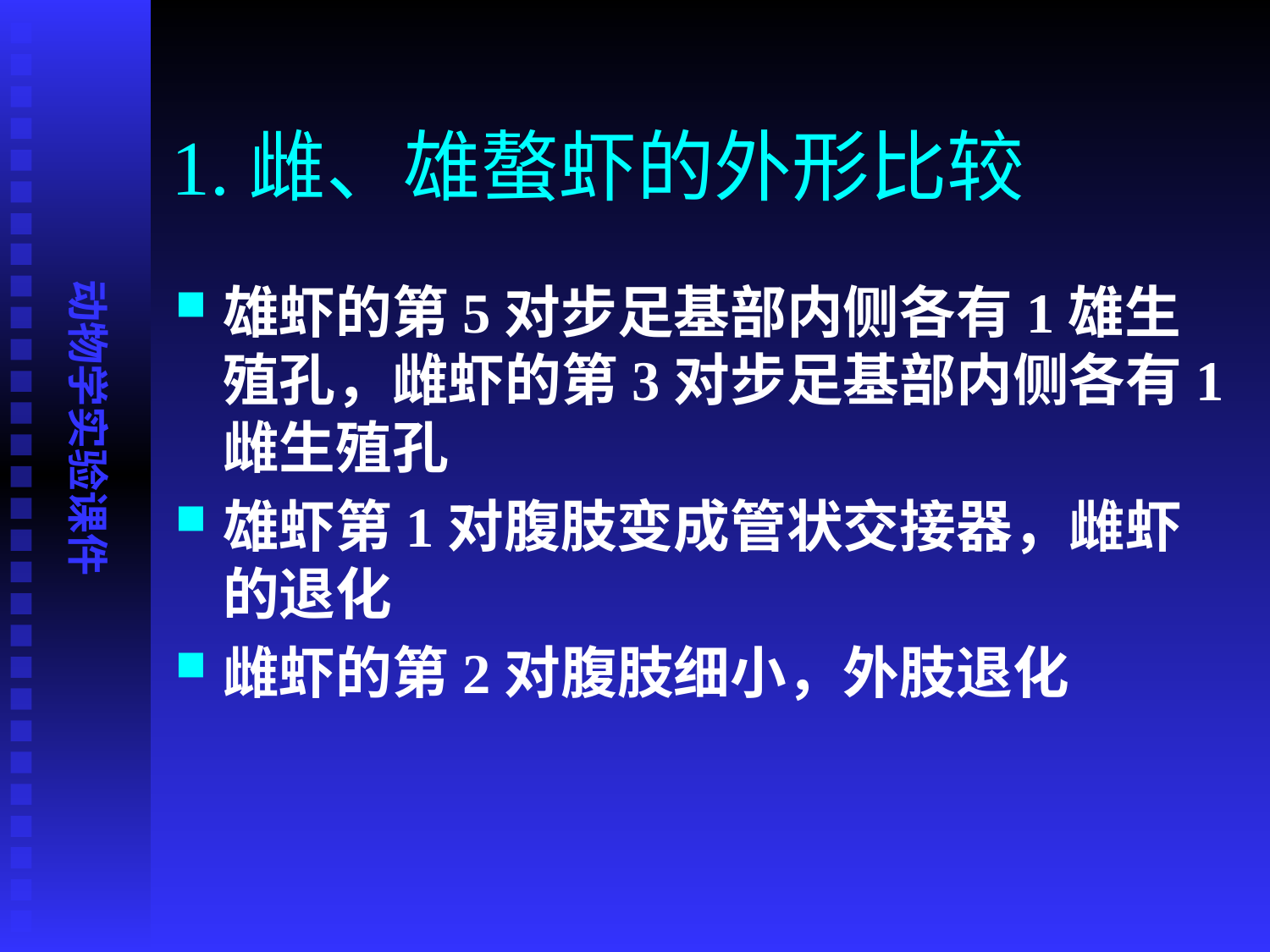

# 1.雌、雄螯虾的外形比较
雄虾的第5对步足基部内侧各有1雄生殖孔，雌虾的第3对步足基部内侧各有1雌生殖孔
雄虾第1对腹肢变成管状交接器，雌虾的退化
雌虾的第2对腹肢细小，外肢退化